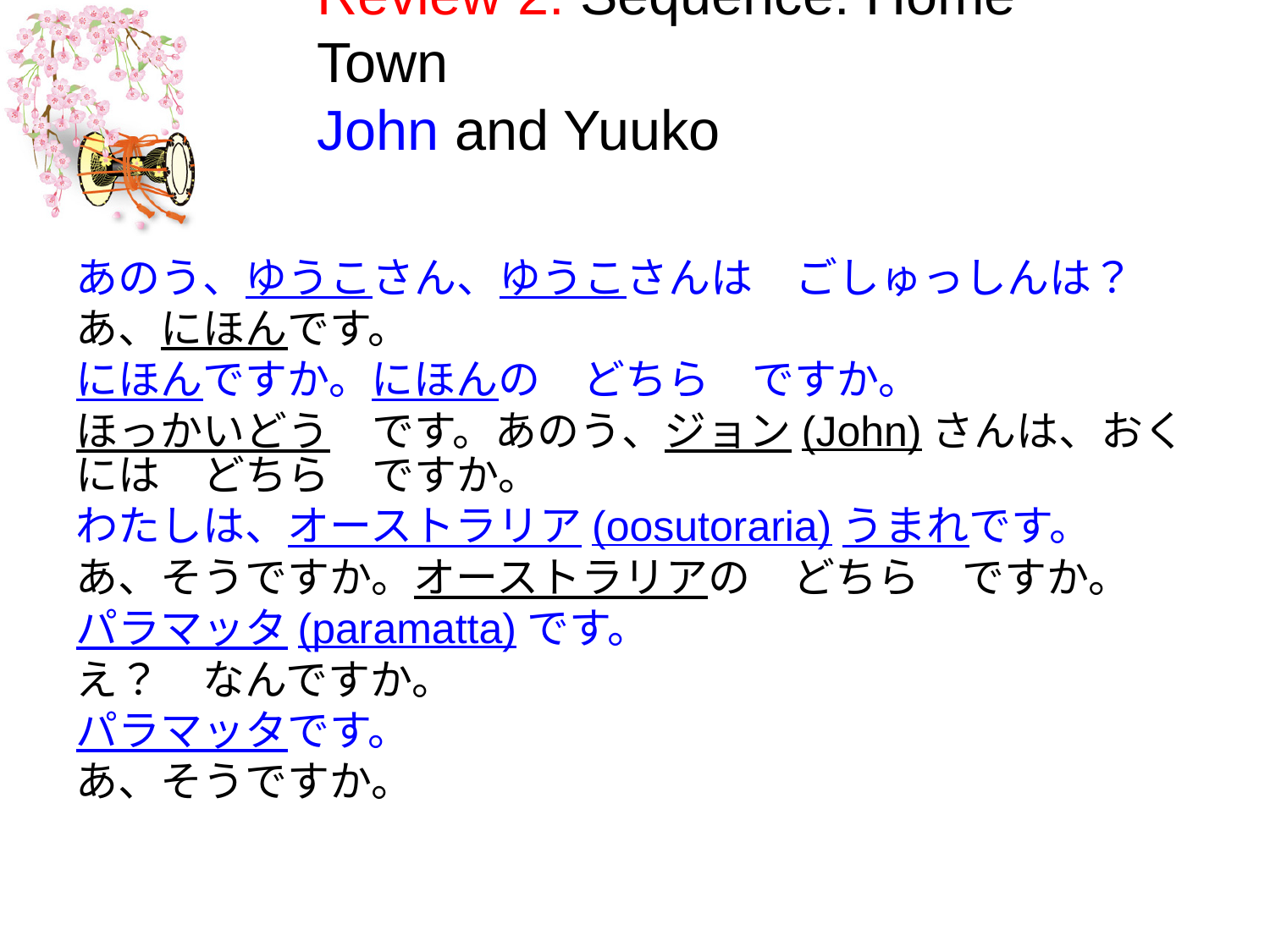

# Review 2: Sequence: Home Town　 John and Yuuko
あのう、ゆうこさん、ゆうこさんは　ごしゅっしんは？
あ、にほんです。
にほんですか。にほんの　どちら　ですか。
ほっかいどう　です。あのう、ジョン(John)さんは、おくには　どちら　ですか。
わたしは、オーストラリア(oosutoraria)うまれです。
あ、そうですか。オーストラリアの　どちら　ですか。
パラマッタ(paramatta)です。
え？　なんですか。
パラマッタです。
あ、そうですか。